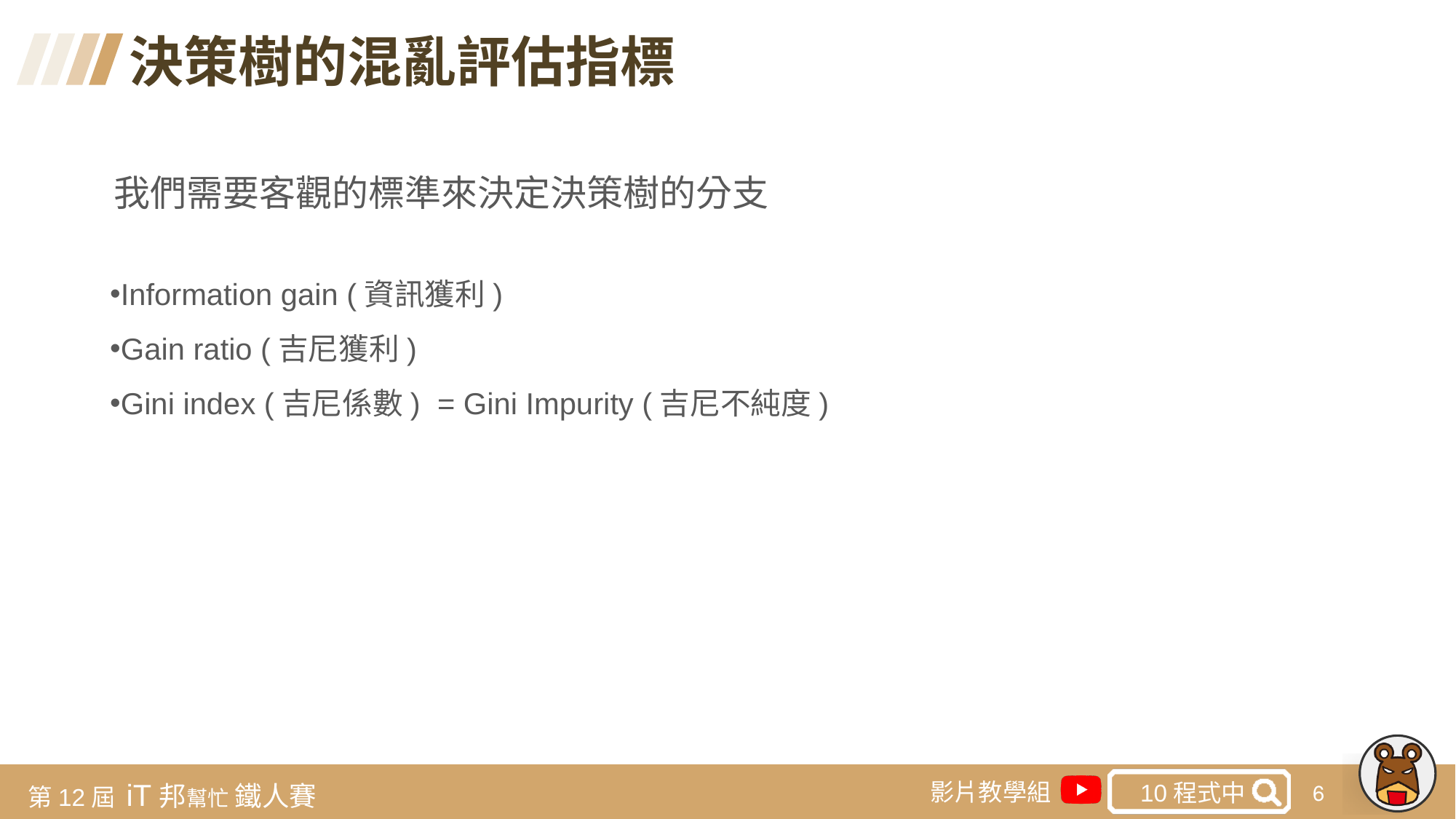

決策樹的混亂評估指標
我們需要客觀的標準來決定決策樹的分支
Information gain (資訊獲利)
Gain ratio (吉尼獲利)
Gini index (吉尼係數)  = Gini Impurity (吉尼不純度)